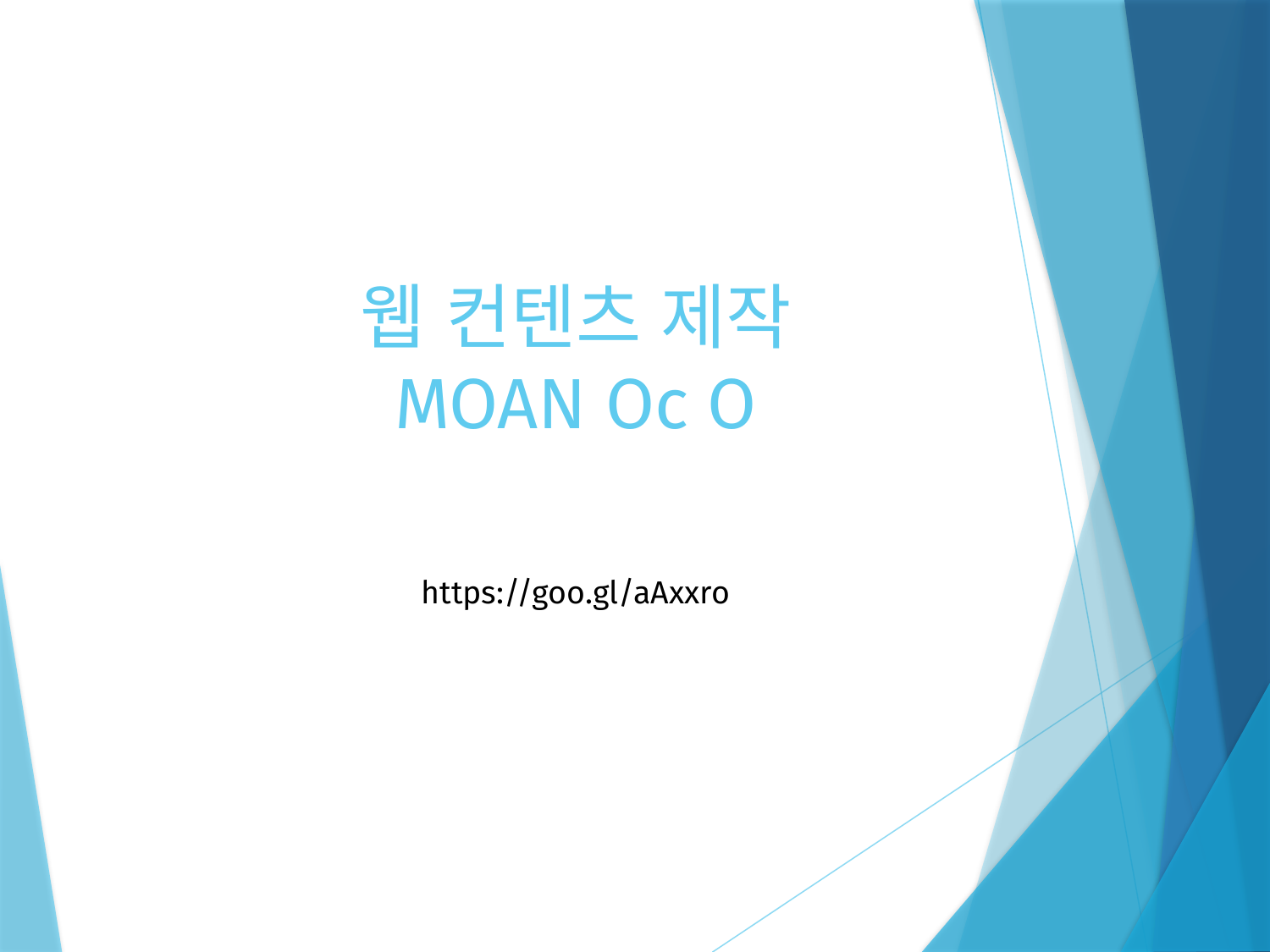

# 웹 컨텐츠 제작 MOAN Oc O
https://goo.gl/aAxxro